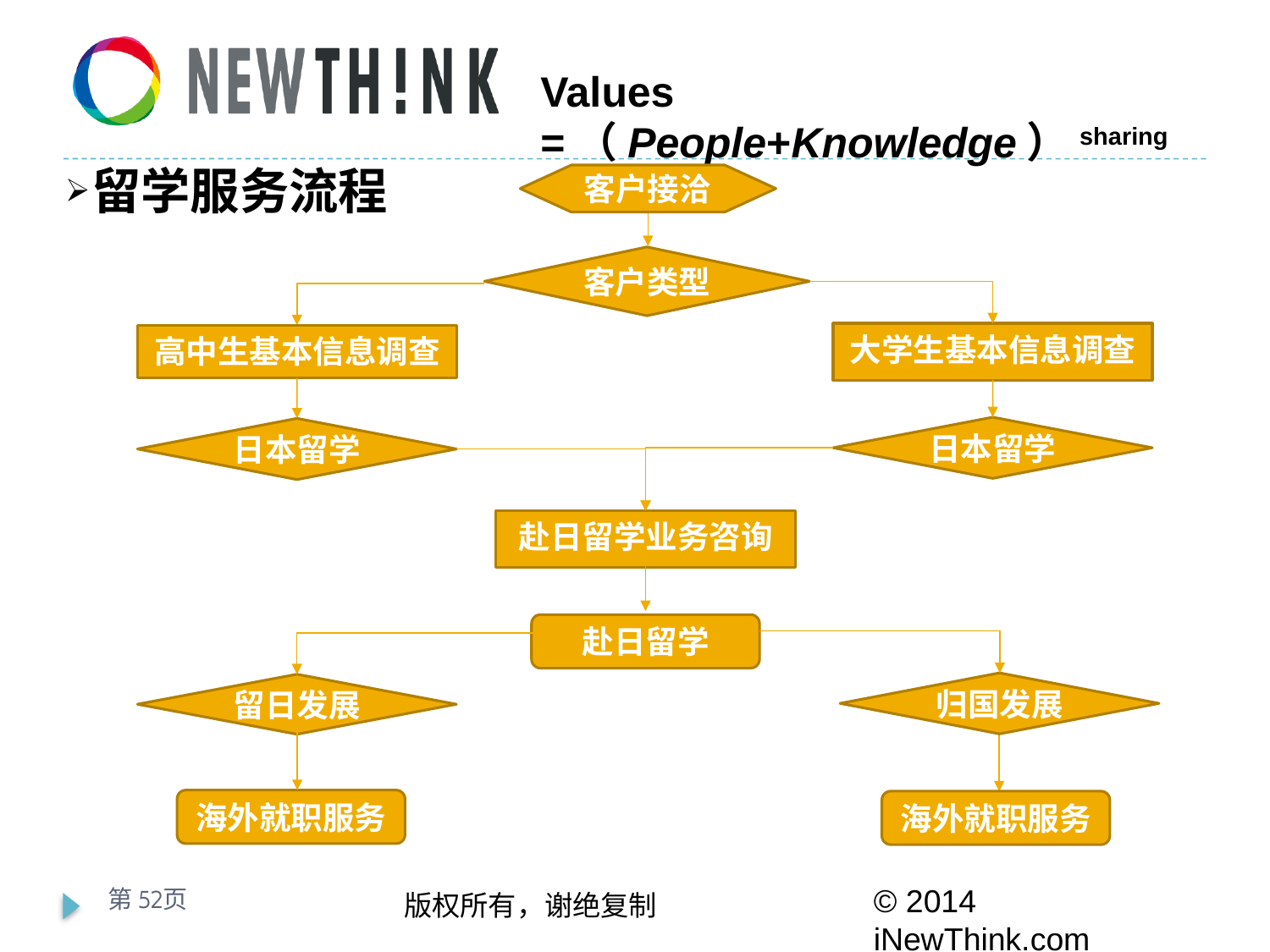

留学服务流程
客户接洽

客户类型
大学生基本信息调查
高中生基本信息调查
日本留学
日本留学
赴日留学业务咨询
赴日留学
留日发展
归国发展
海外就职服务
海外就职服务
第52页